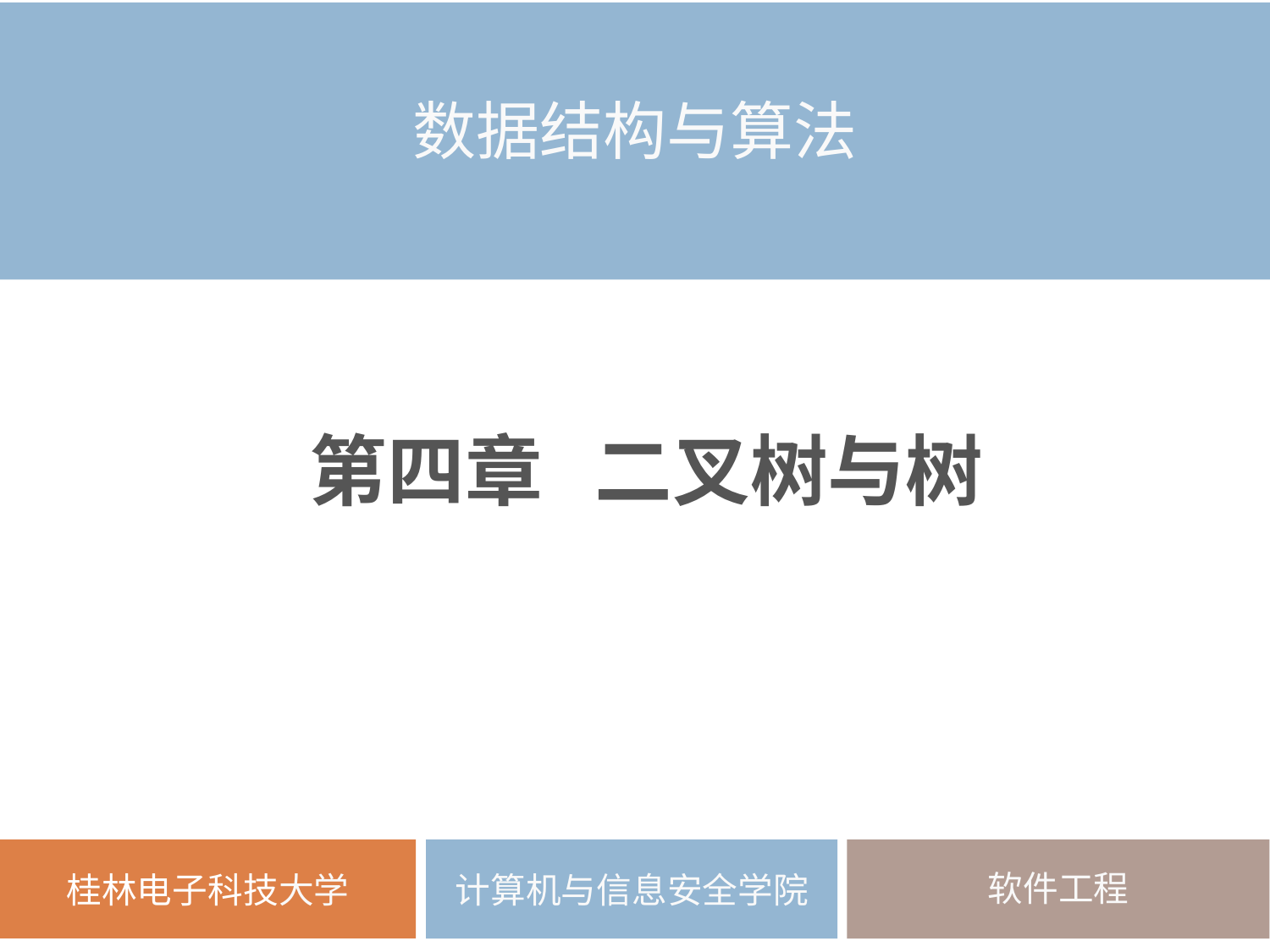

数据结构与算法

第四章   二叉树与树

计算机与信息安全学院

软件工程

桂林电子科技大学